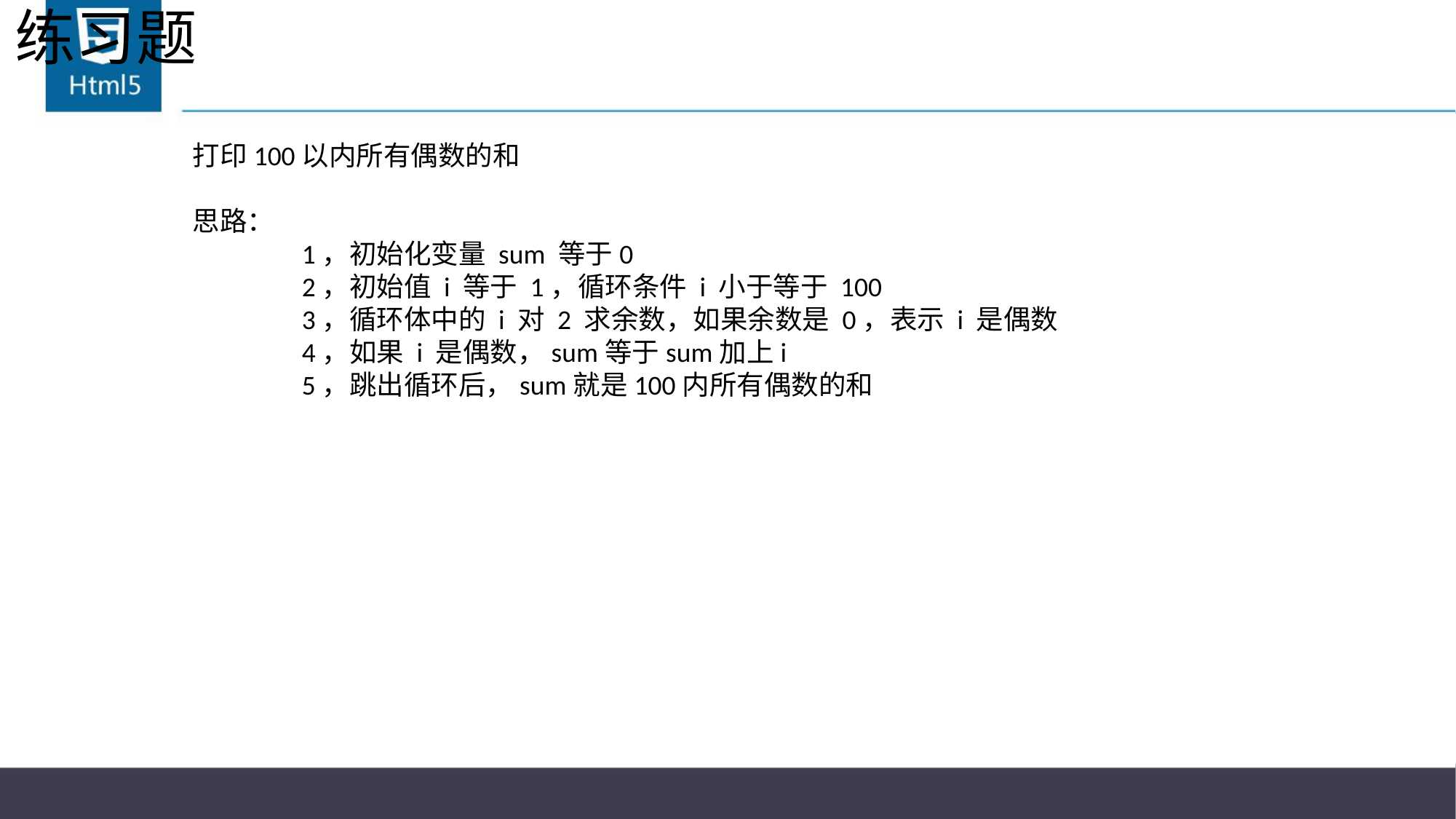

# 练习题
打印100以内所有偶数的和

思路：
	1，初始化变量 sum 等于0
	2，初始值 i 等于 1，循环条件 i 小于等于 100
	3，循环体中的 i 对 2 求余数，如果余数是 0，表示 i 是偶数
	4，如果 i 是偶数，sum等于sum加上i
	5，跳出循环后，sum就是100内所有偶数的和